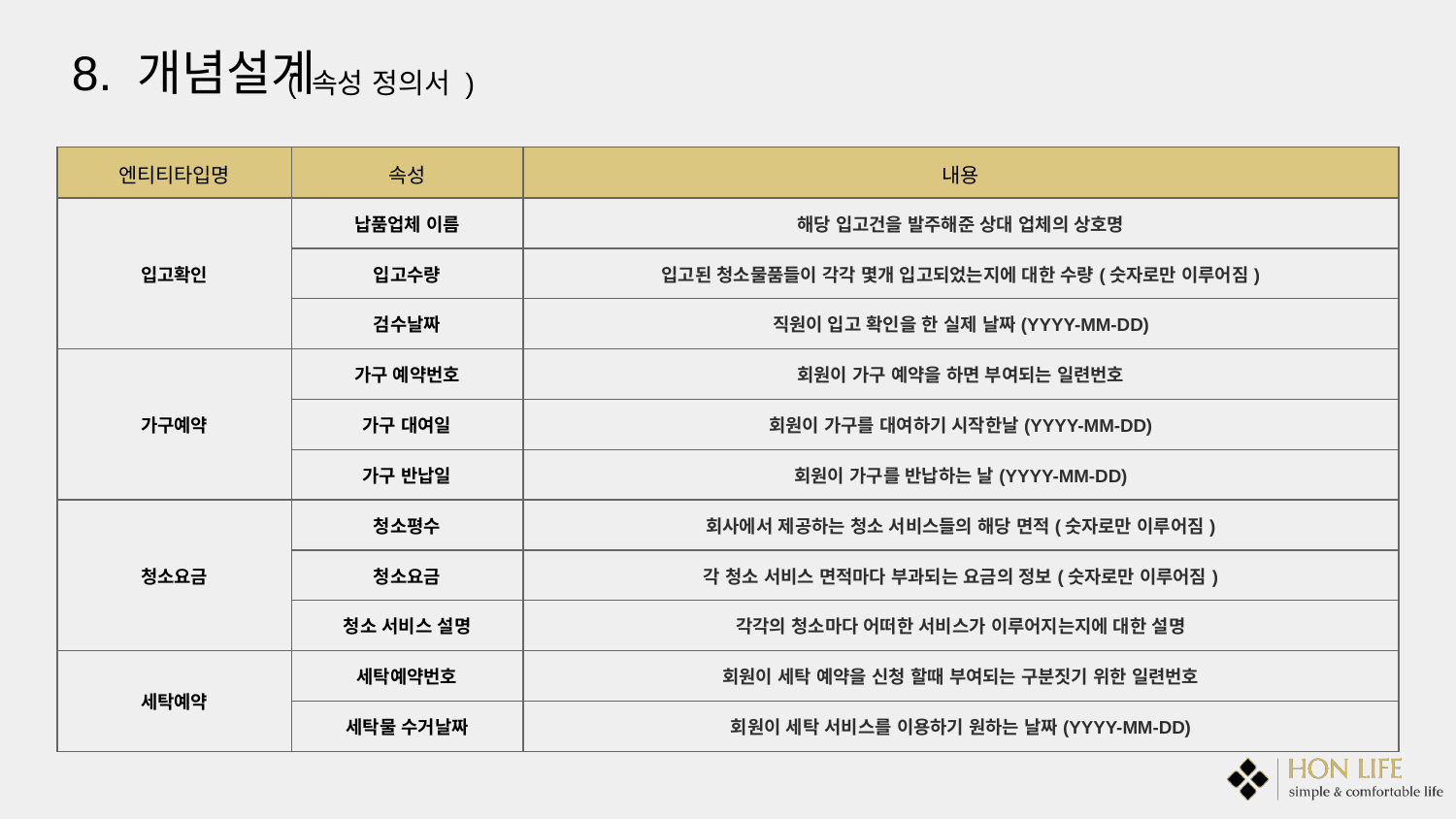

8. 개념설계
( 속성 정의서 )

| 엔티티타입명 | 속성 | 내용 |  |  |
| --- | --- | --- | --- | --- |
| 입고확인 | 납품업체 이름 | 해당 입고건을 발주해준 상대 업체의 상호명 |  |  |
|  | 입고수량 | 입고된 청소물품들이 각각 몇개 입고되었는지에 대한 수량(숫자로만 이루어짐) |  |  |
|  | 검수날짜 | 직원이 입고 확인을 한 실제 날짜(YYYY-MM-DD) |  |  |
| 가구예약 | 가구 예약번호 | 회원이 가구 예약을 하면 부여되는 일련번호 |  |  |
|  | 가구 대여일 | 회원이 가구를 대여하기 시작한날(YYYY-MM-DD) |  |  |
|  | 가구 반납일 | 회원이 가구를 반납하는 날(YYYY-MM-DD) |  |  |
| 청소요금 | 청소평수 | 회사에서 제공하는 청소 서비스들의 해당 면적(숫자로만 이루어짐) |  |  |
|  | 청소요금 | 각 청소 서비스 면적마다 부과되는 요금의 정보(숫자로만 이루어짐) |  |  |
|  | 청소 서비스 설명 | 각각의 청소마다 어떠한 서비스가 이루어지는지에 대한 설명 |  |  |
| 세탁예약 | 세탁예약번호 | 회원이 세탁 예약을 신청 할때 부여되는 구분짓기 위한 일련번호 |  |  |
|  | 세탁물 수거날짜 | 회원이 세탁 서비스를 이용하기 원하는 날짜(YYYY-MM-DD) |  |  |